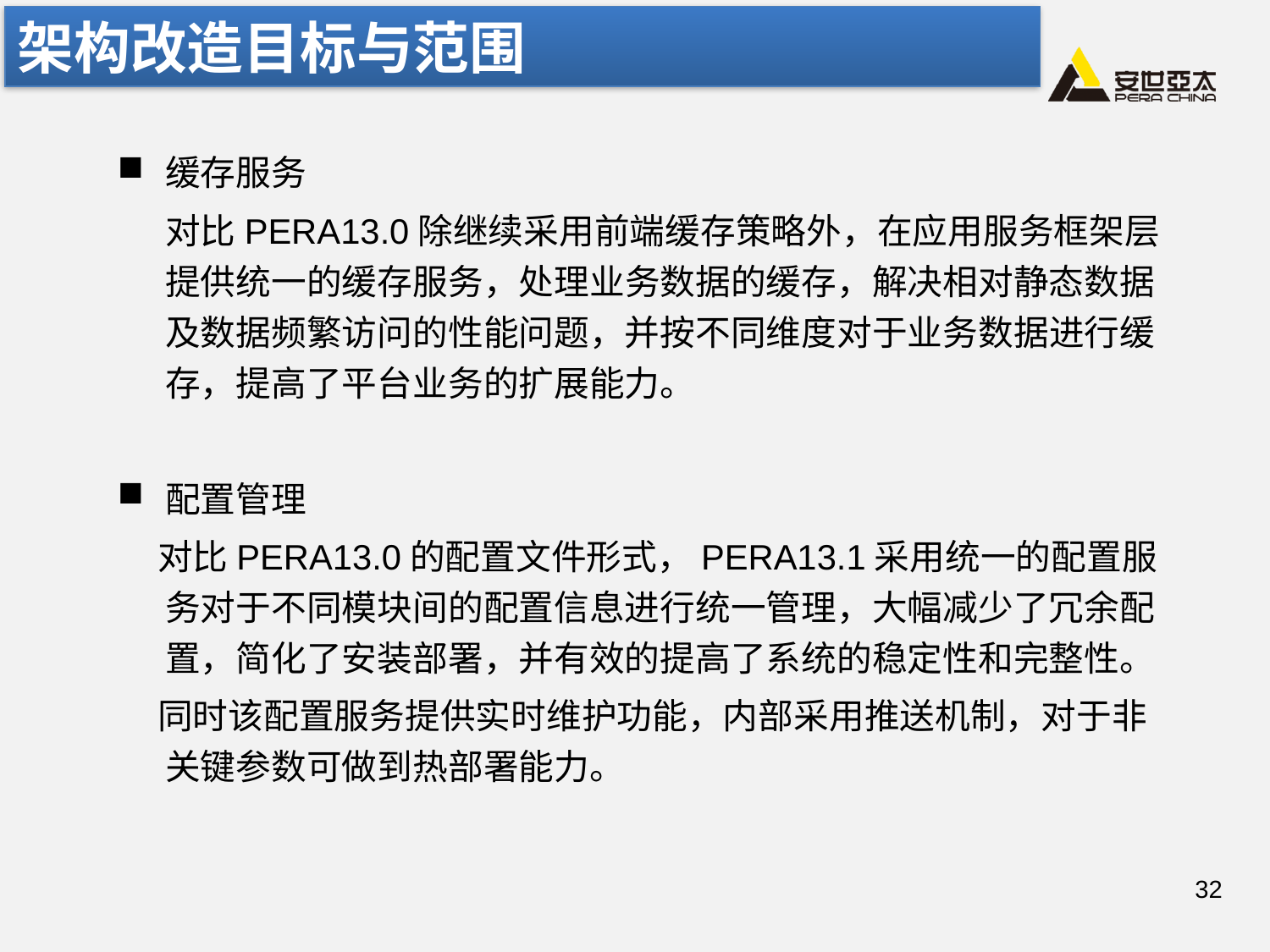

# 架构改造目标与范围
缓存服务
     对比PERA13.0除继续采用前端缓存策略外，在应用服务框架层提供统一的缓存服务，处理业务数据的缓存，解决相对静态数据及数据频繁访问的性能问题，并按不同维度对于业务数据进行缓存，提高了平台业务的扩展能力。

配置管理
    对比PERA13.0的配置文件形式，PERA13.1采用统一的配置服务对于不同模块间的配置信息进行统一管理，大幅减少了冗余配置，简化了安装部署，并有效的提高了系统的稳定性和完整性。
    同时该配置服务提供实时维护功能，内部采用推送机制，对于非关键参数可做到热部署能力。
32